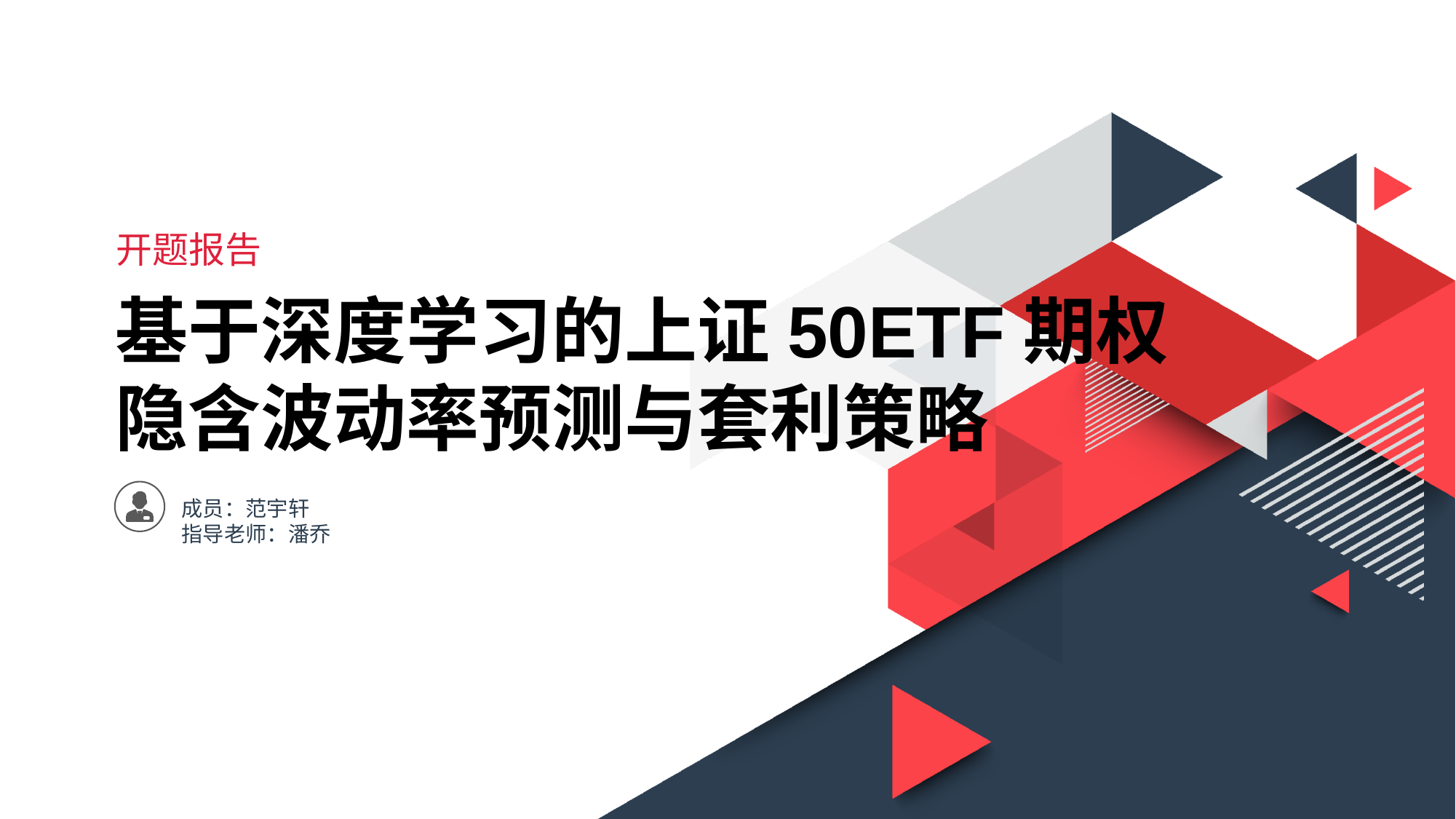

开题报告
基于深度学习的上证50ETF期权隐含波动率预测与套利策略

成员：范宇轩
指导老师：潘乔